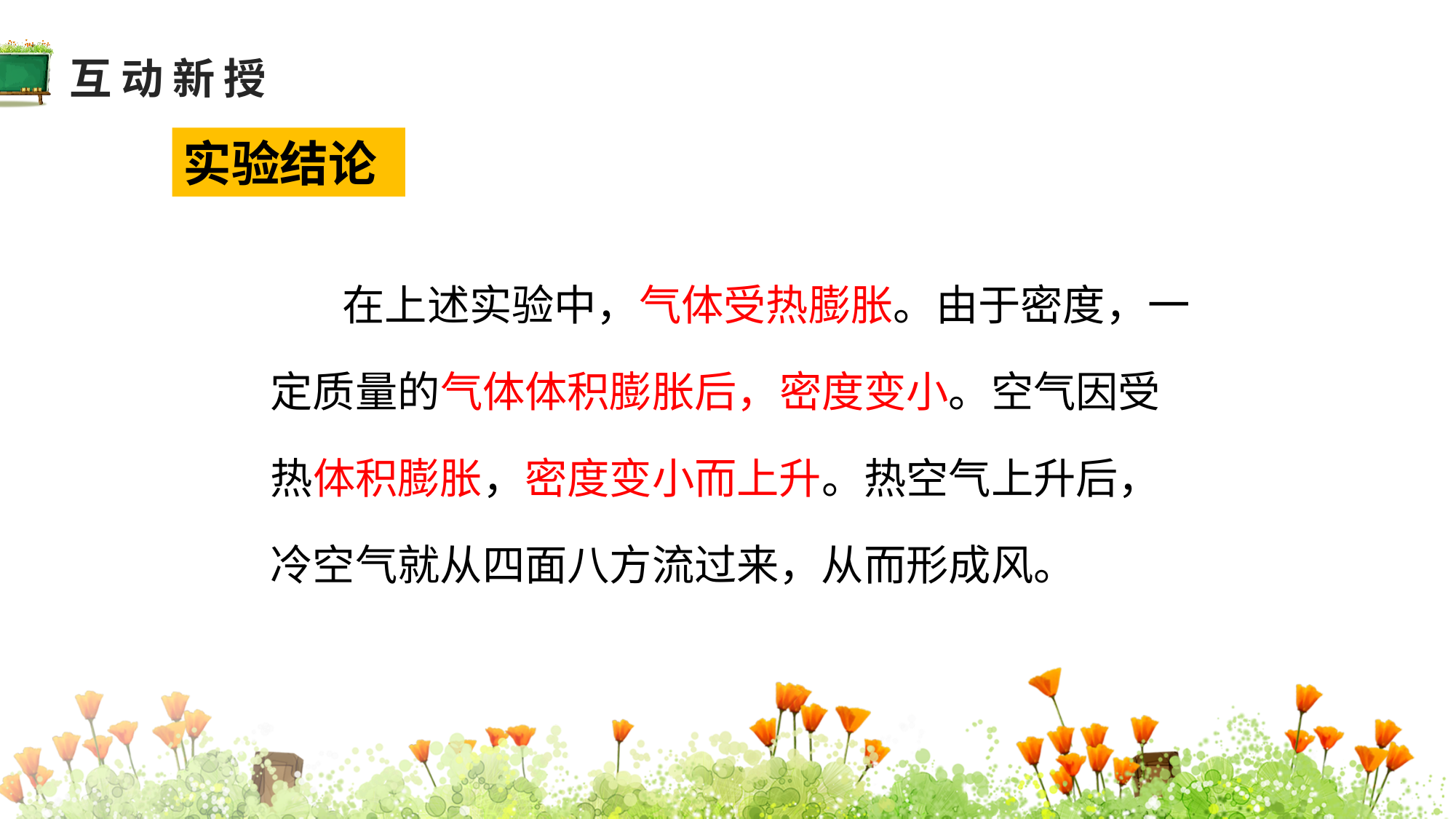

互动新授
实验结论
在上述实验中，气体受热膨胀。由于密度，一定质量的气体体积膨胀后，密度变小。空气因受热体积膨胀，密度变小而上升。热空气上升后，冷空气就从四面八方流过来，从而形成风。